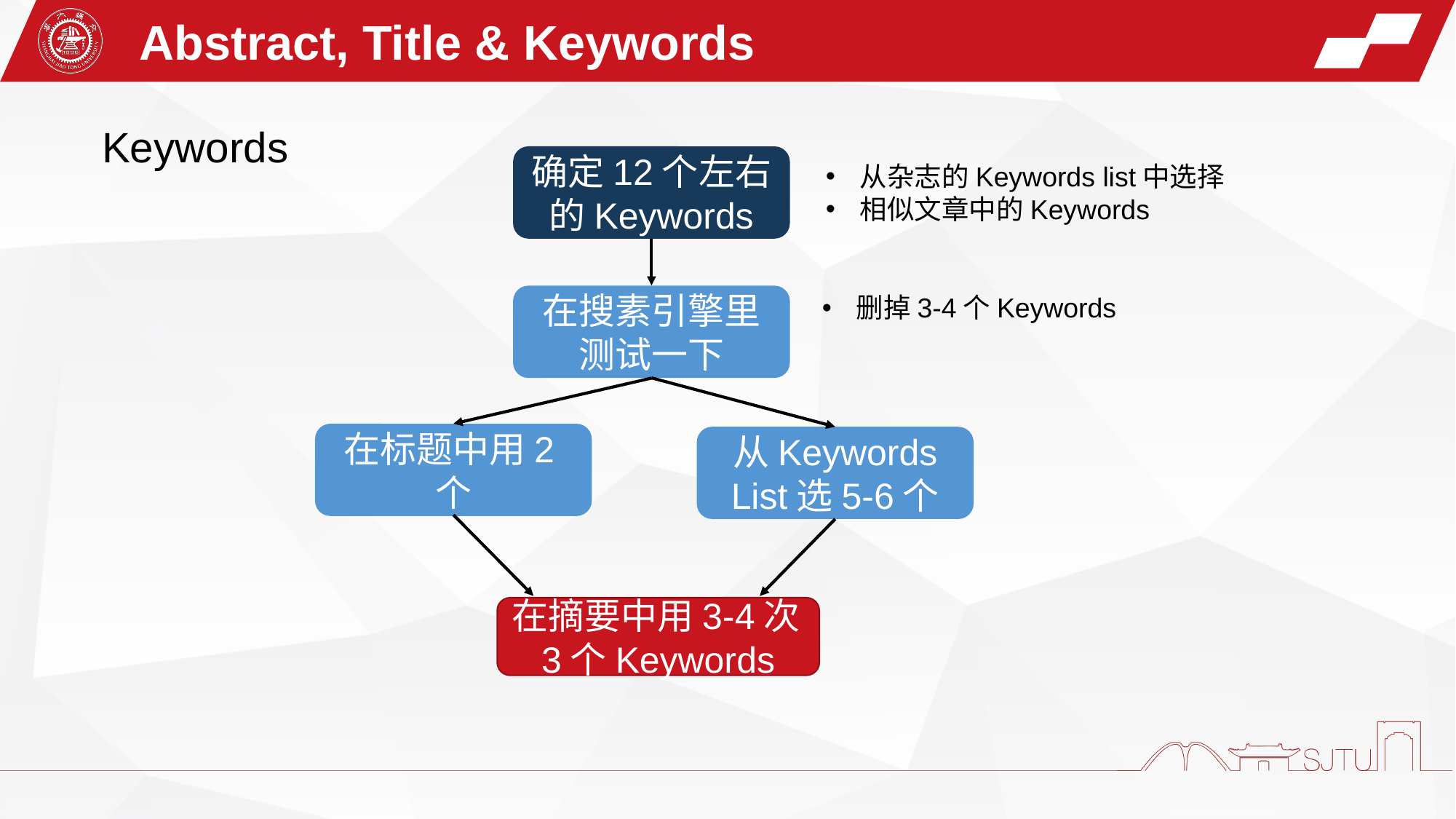

Abstract, Title & Keywords
Keywords
确定12个左右的Keywords
从杂志的Keywords list中选择
相似文章中的Keywords
删掉3-4个Keywords
在搜素引擎里测试一下
在标题中用2个
从Keywords List选5-6个
在摘要中用3-4次3个Keywords